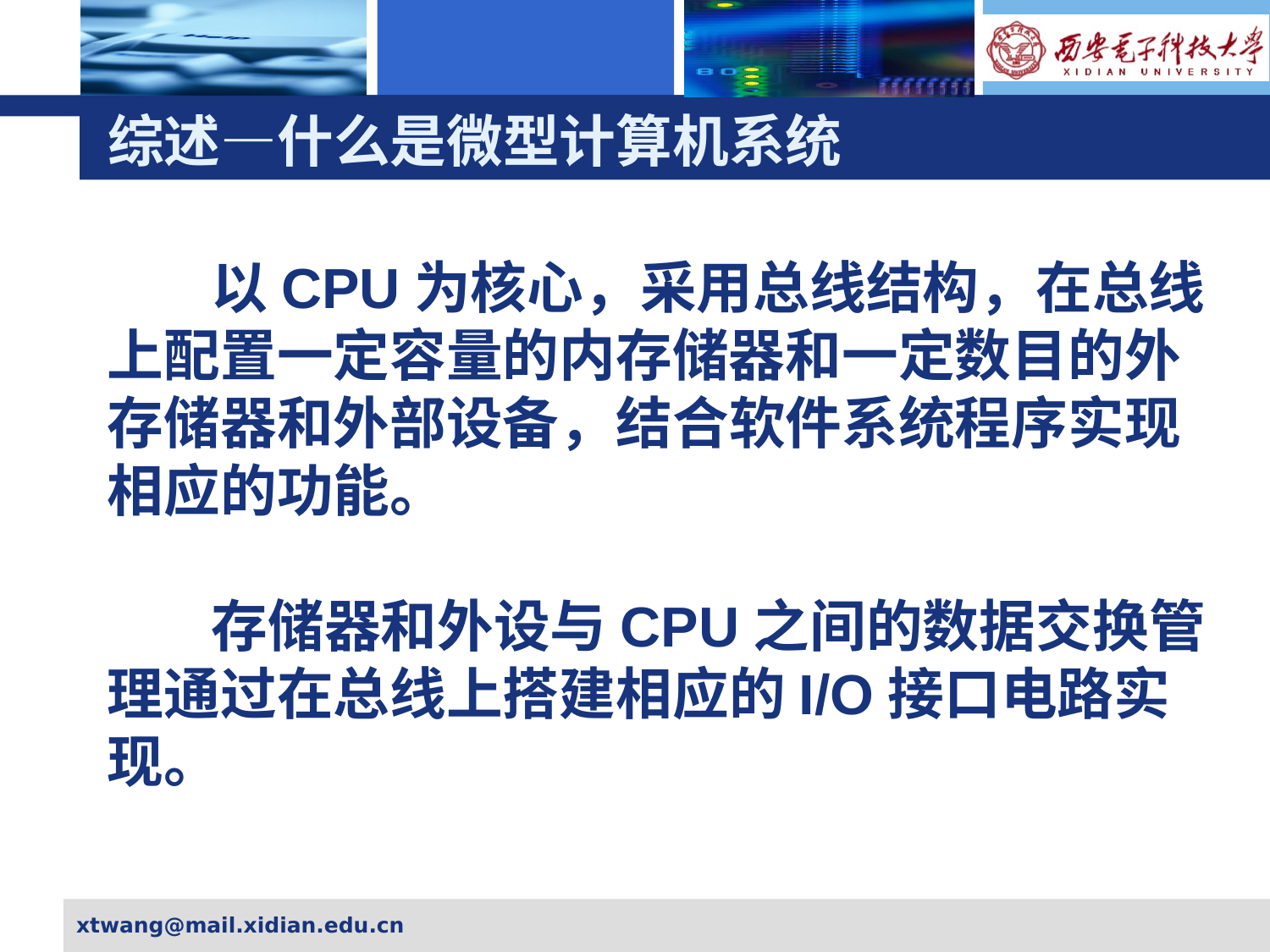

# 综述—什么是微型计算机系统

       以CPU为核心，采用总线结构，在总线上配置一定容量的内存储器和一定数目的外存储器和外部设备，结合软件系统程序实现相应的功能。

       存储器和外设与CPU之间的数据交换管理通过在总线上搭建相应的I/O接口电路实现。
xtwang@mail.xidian.edu.cn